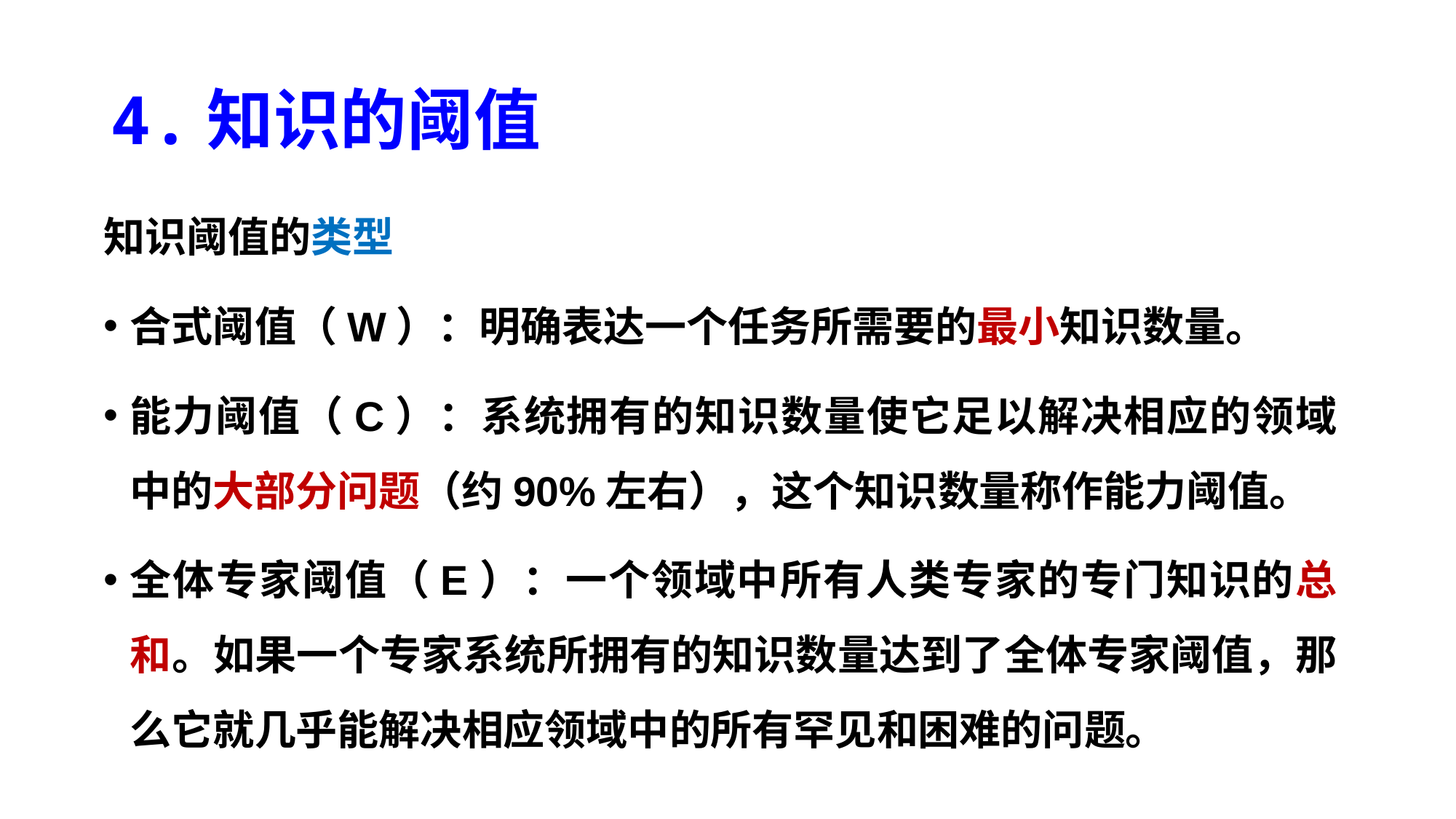

# 4.知识的阈值
知识阈值的类型
合式阈值（W）：明确表达一个任务所需要的最小知识数量。
能力阈值（C）：系统拥有的知识数量使它足以解决相应的领域中的大部分问题（约90%左右），这个知识数量称作能力阈值。
全体专家阈值（E）：一个领域中所有人类专家的专门知识的总和。如果一个专家系统所拥有的知识数量达到了全体专家阈值，那么它就几乎能解决相应领域中的所有罕见和困难的问题。